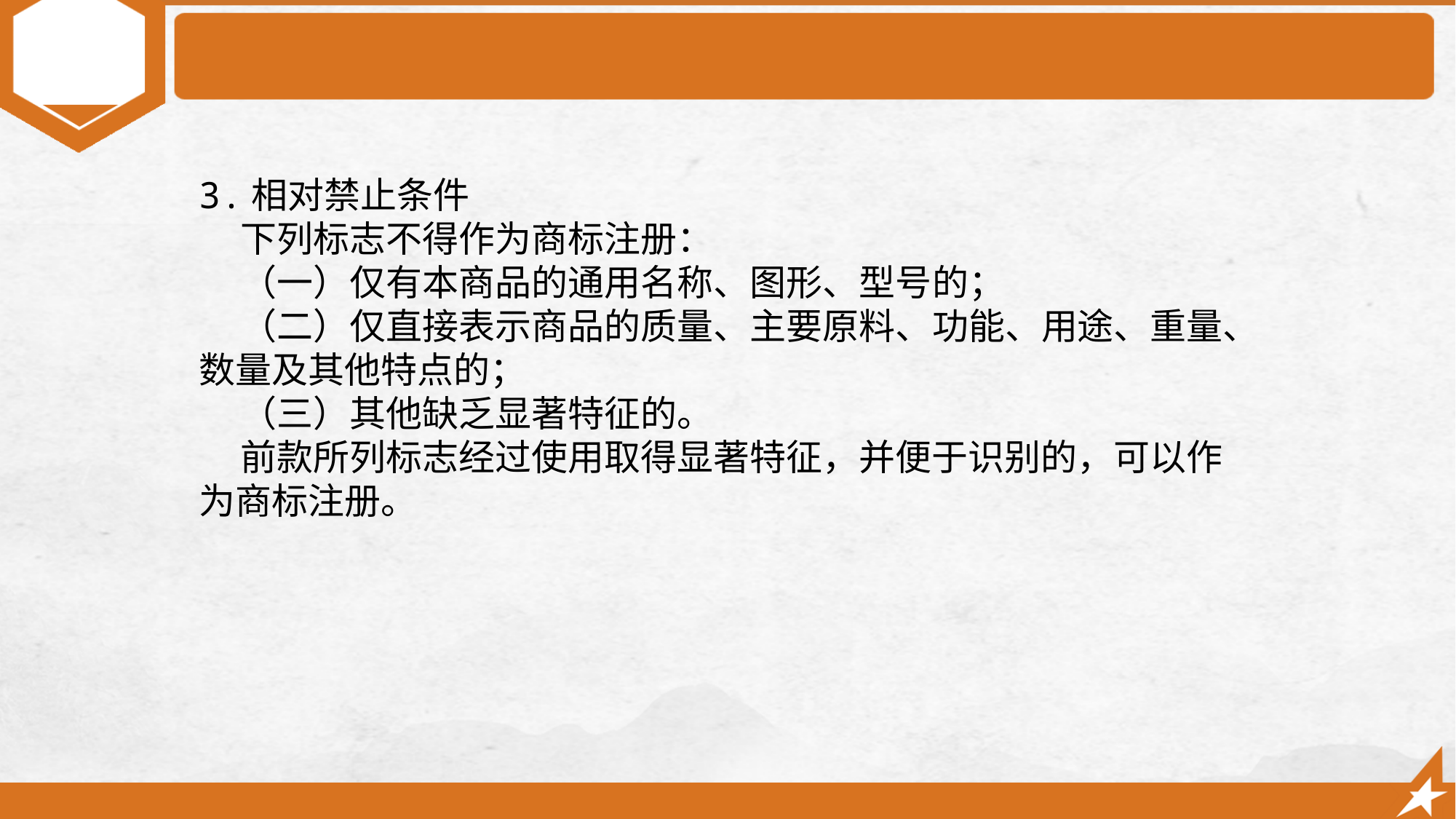

3.相对禁止条件
    下列标志不得作为商标注册：
    （一）仅有本商品的通用名称、图形、型号的；
    （二）仅直接表示商品的质量、主要原料、功能、用途、重量、数量及其他特点的；
    （三）其他缺乏显著特征的。
    前款所列标志经过使用取得显著特征，并便于识别的，可以作为商标注册。